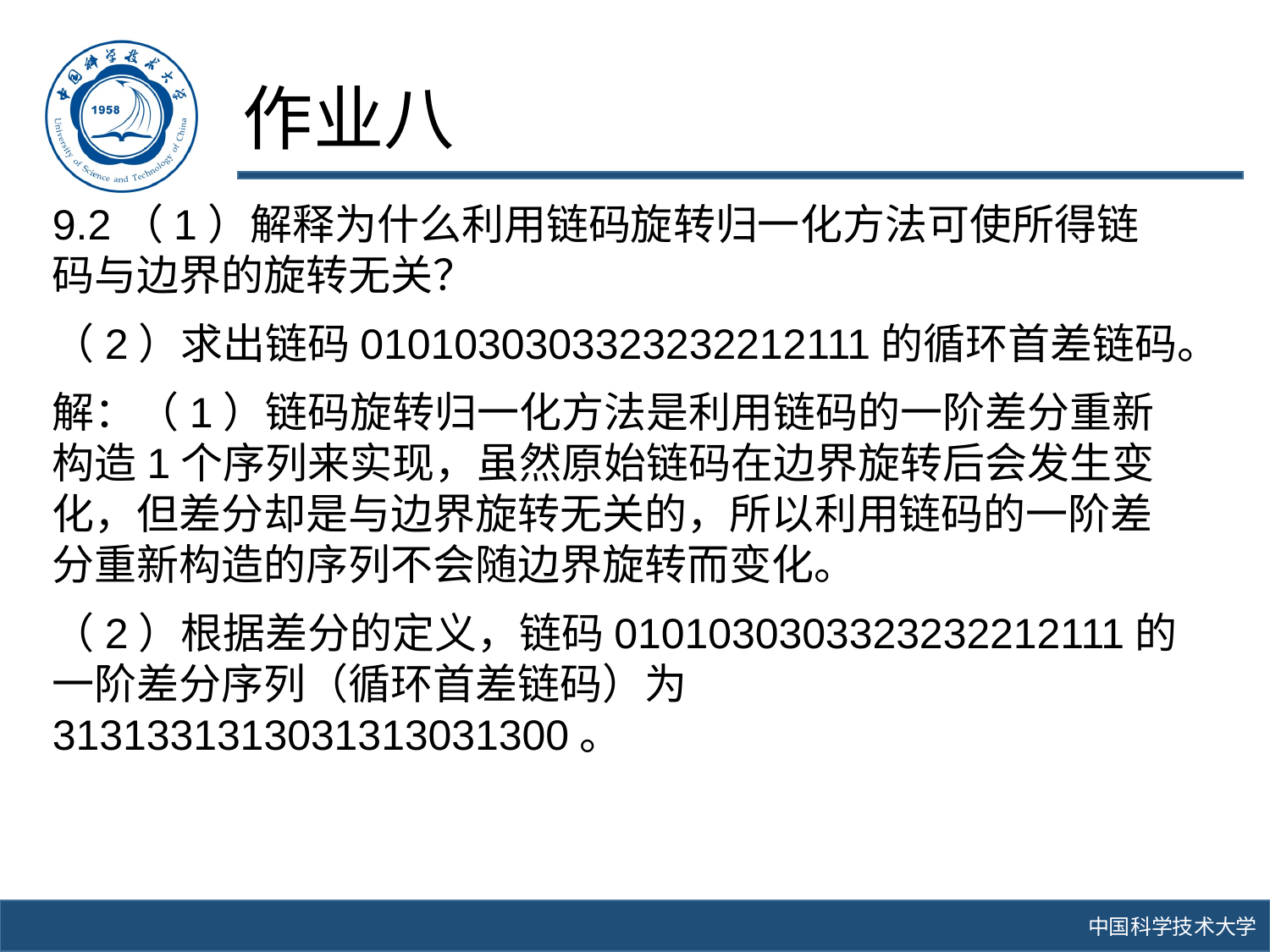

# 作业八
9.2（1）解释为什么利用链码旋转归一化方法可使所得链码与边界的旋转无关？
（2）求出链码0101030303323232212111的循环首差链码。
解：（1）链码旋转归一化方法是利用链码的一阶差分重新构造1个序列来实现，虽然原始链码在边界旋转后会发生变化，但差分却是与边界旋转无关的，所以利用链码的一阶差分重新构造的序列不会随边界旋转而变化。
（2）根据差分的定义，链码0101030303323232212111的一阶差分序列（循环首差链码）为3131331313031313031300。